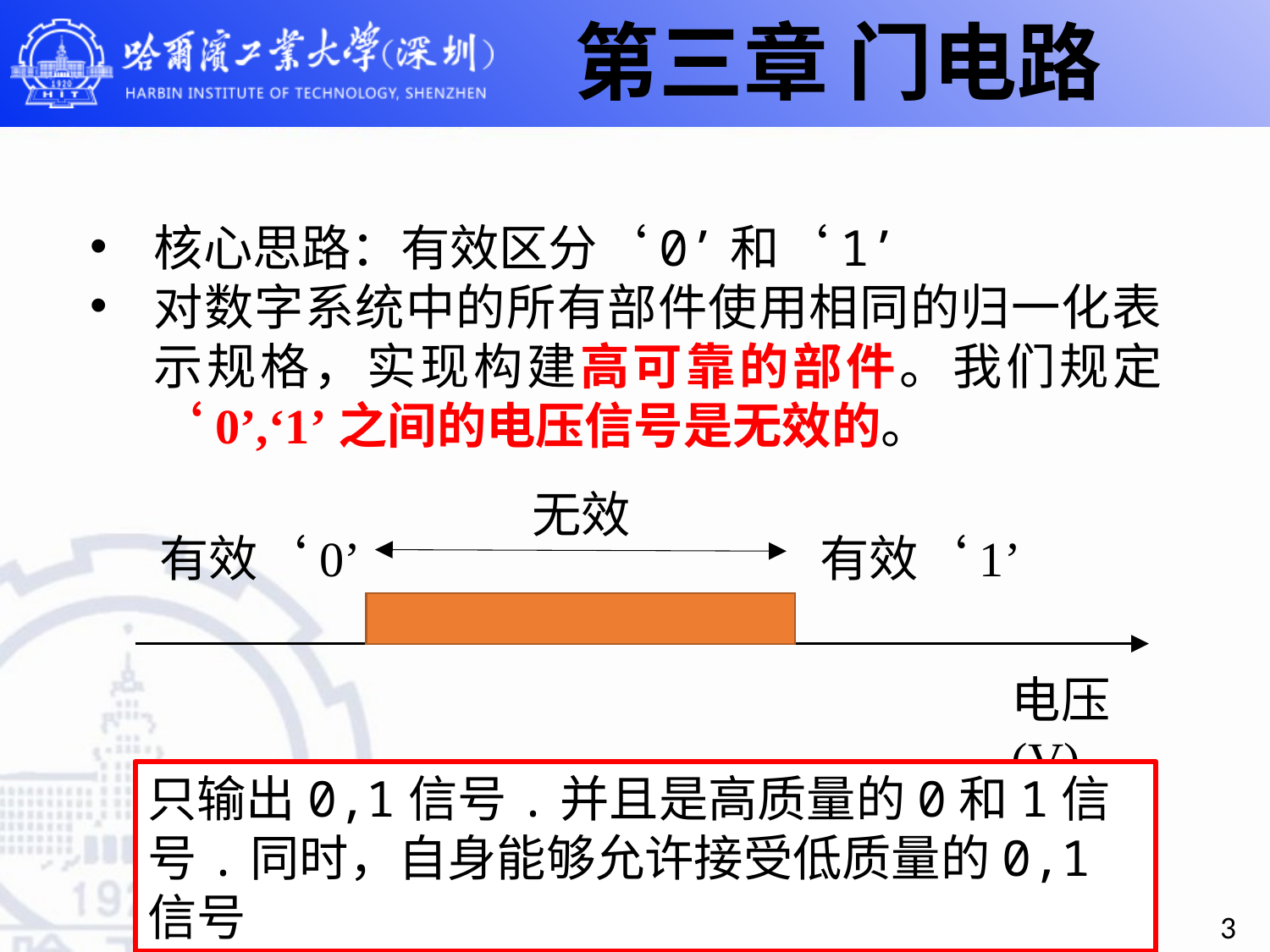

第三章 门电路
核心思路：有效区分‘0’和‘1’
对数字系统中的所有部件使用相同的归一化表示规格，实现构建高可靠的部件。我们规定‘0’,‘1’之间的电压信号是无效的。
无效
有效‘0’
有效‘1’

电压(V)
只输出0,1信号.并且是高质量的0和1信号.同时，自身能够允许接受低质量的0,1信号